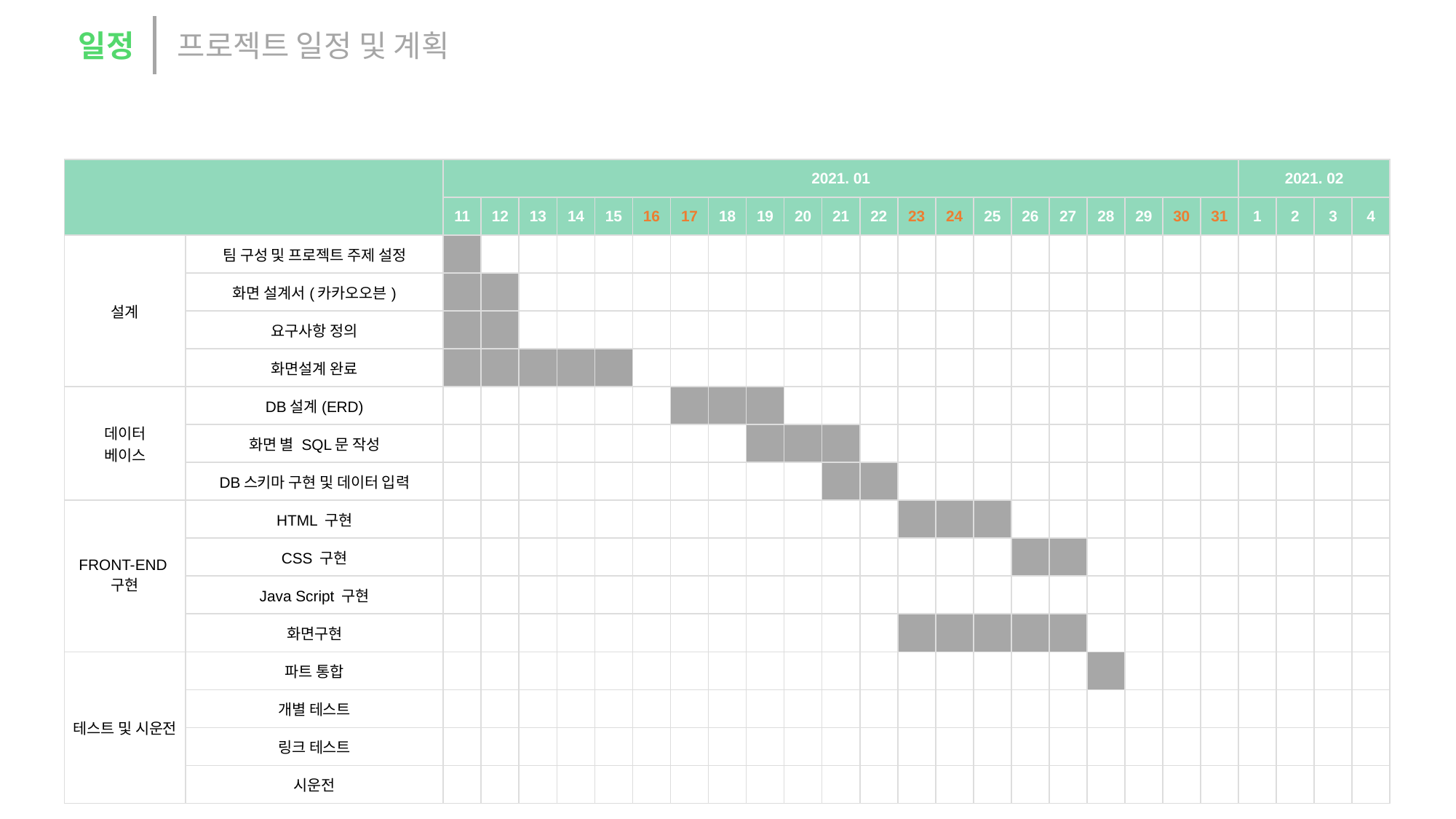

일정
프로젝트 일정 및 계획
|  |  | 2021. 01 |  |  |  |  |  |  |  |  |  |  |  |  |  |  |  |  |  |  |  |  | 2021. 02 |  |  |  |
| --- | --- | --- | --- | --- | --- | --- | --- | --- | --- | --- | --- | --- | --- | --- | --- | --- | --- | --- | --- | --- | --- | --- | --- | --- | --- | --- |
|  |  | 11 | 12 | 13 | 14 | 15 | 16 | 17 | 18 | 19 | 20 | 21 | 22 | 23 | 24 | 25 | 26 | 27 | 28 | 29 | 30 | 31 | 1 | 2 | 3 | 4 |
| 설계 | 팀 구성 및 프로젝트 주제 설정 |  |  |  |  |  |  |  |  |  |  |  |  |  |  |  |  |  |  |  |  |  |  |  |  |  |
|  | 화면 설계서(카카오오븐) |  |  |  |  |  |  |  |  |  |  |  |  |  |  |  |  |  |  |  |  |  |  |  |  |  |
|  | 요구사항 정의 |  |  |  |  |  |  |  |  |  |  |  |  |  |  |  |  |  |  |  |  |  |  |  |  |  |
|  | 화면설계 완료 |  |  |  |  |  |  |  |  |  |  |  |  |  |  |  |  |  |  |  |  |  |  |  |  |  |
| 데이터 베이스 | DB설계(ERD) |  |  |  |  |  |  |  |  |  |  |  |  |  |  |  |  |  |  |  |  |  |  |  |  |  |
|  | 화면 별 SQL문 작성 |  |  |  |  |  |  |  |  |  |  |  |  |  |  |  |  |  |  |  |  |  |  |  |  |  |
|  | DB스키마 구현 및 데이터 입력 |  |  |  |  |  |  |  |  |  |  |  |  |  |  |  |  |  |  |  |  |  |  |  |  |  |
| FRONT-END 구현 | HTML 구현 |  |  |  |  |  |  |  |  |  |  |  |  |  |  |  |  |  |  |  |  |  |  |  |  |  |
|  | CSS 구현 |  |  |  |  |  |  |  |  |  |  |  |  |  |  |  |  |  |  |  |  |  |  |  |  |  |
|  | Java Script 구현 |  |  |  |  |  |  |  |  |  |  |  |  |  |  |  |  |  |  |  |  |  |  |  |  |  |
|  | 화면구현 |  |  |  |  |  |  |  |  |  |  |  |  |  |  |  |  |  |  |  |  |  |  |  |  |  |
| 테스트 및 시운전 | 파트 통합 |  |  |  |  |  |  |  |  |  |  |  |  |  |  |  |  |  |  |  |  |  |  |  |  |  |
|  | 개별 테스트 |  |  |  |  |  |  |  |  |  |  |  |  |  |  |  |  |  |  |  |  |  |  |  |  |  |
|  | 링크 테스트 |  |  |  |  |  |  |  |  |  |  |  |  |  |  |  |  |  |  |  |  |  |  |  |  |  |
|  | 시운전 |  |  |  |  |  |  |  |  |  |  |  |  |  |  |  |  |  |  |  |  |  |  |  |  |  |